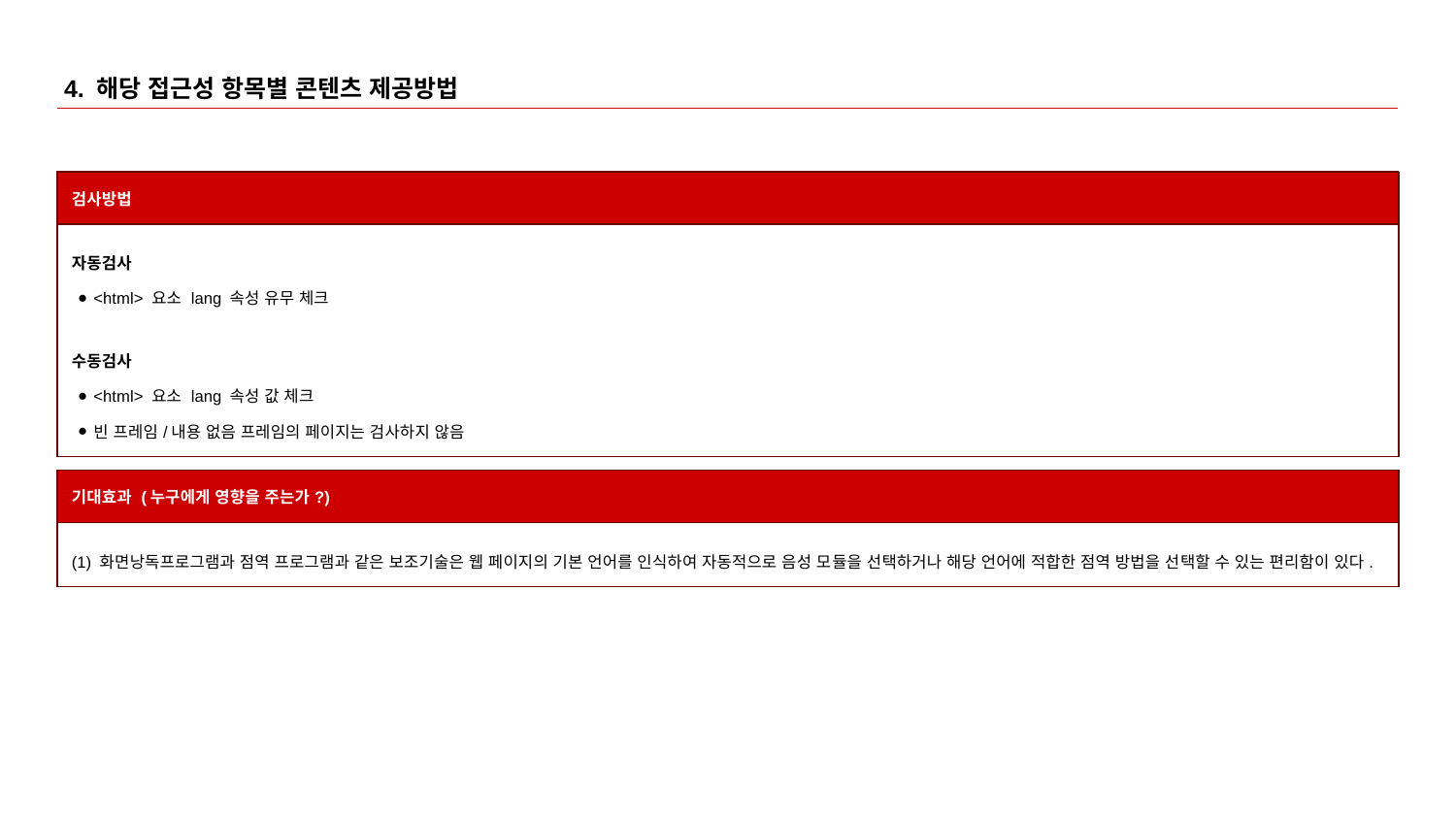

# 4. 해당 접근성 항목별 콘텐츠 제공방법
| 검사방법 |
| --- |
| 자동검사 <html> 요소 lang 속성 유무 체크 수동검사 <html> 요소 lang 속성 값 체크 빈 프레임/내용 없음 프레임의 페이지는 검사하지 않음 |
| 기대효과 (누구에게 영향을 주는가?) |
| --- |
| (1) 화면낭독프로그램과 점역 프로그램과 같은 보조기술은 웹 페이지의 기본 언어를 인식하여 자동적으로 음성 모듈을 선택하거나 해당 언어에 적합한 점역 방법을 선택할 수 있는 편리함이 있다. |